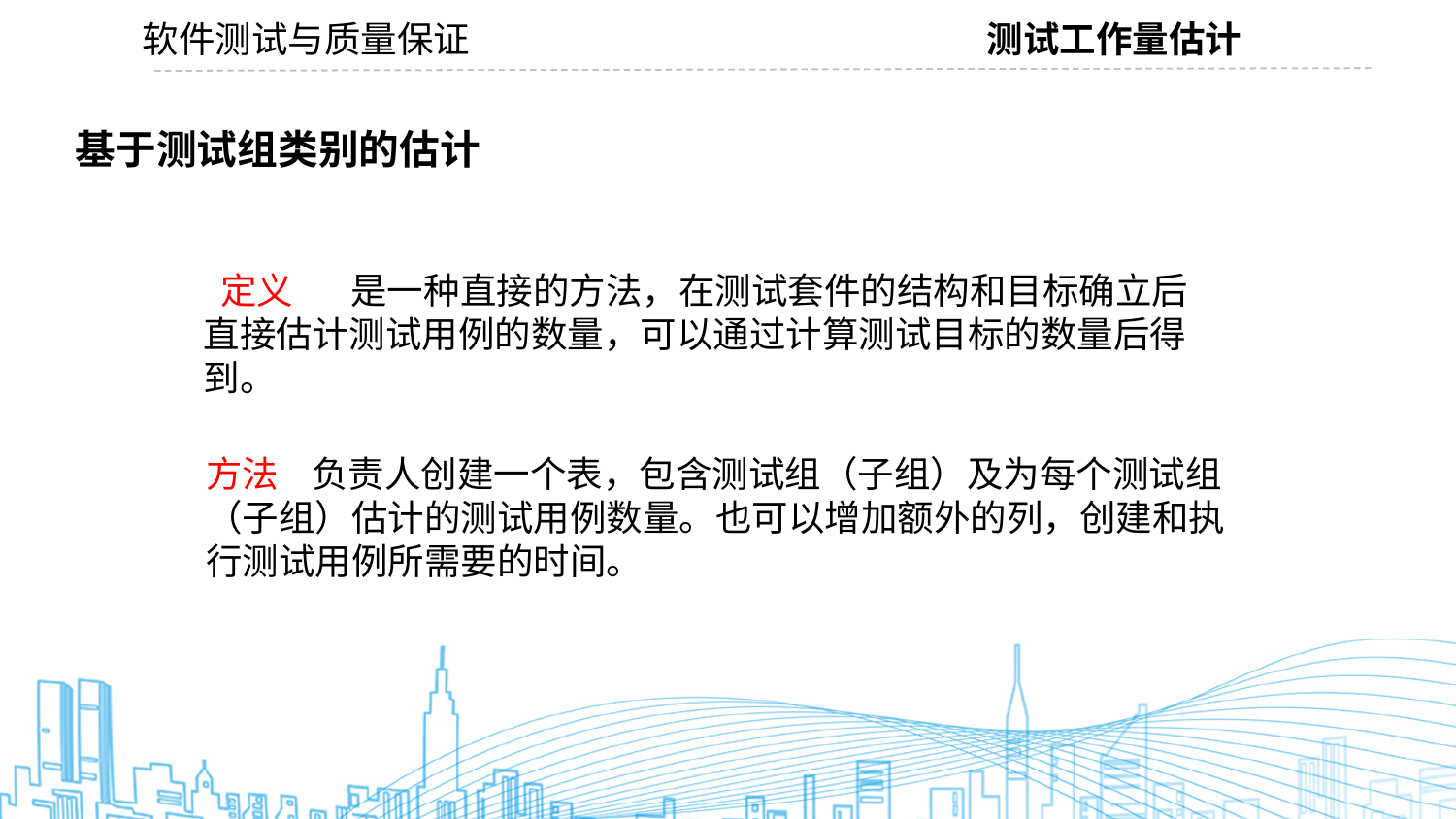

软件测试与质量保证
测试工作量估计
基于测试组类别的估计
 定义       是一种直接的方法，在测试套件的结构和目标确立后直接估计测试用例的数量，可以通过计算测试目标的数量后得到。
方法    负责人创建一个表，包含测试组（子组）及为每个测试组（子组）估计的测试用例数量。也可以增加额外的列，创建和执行测试用例所需要的时间。